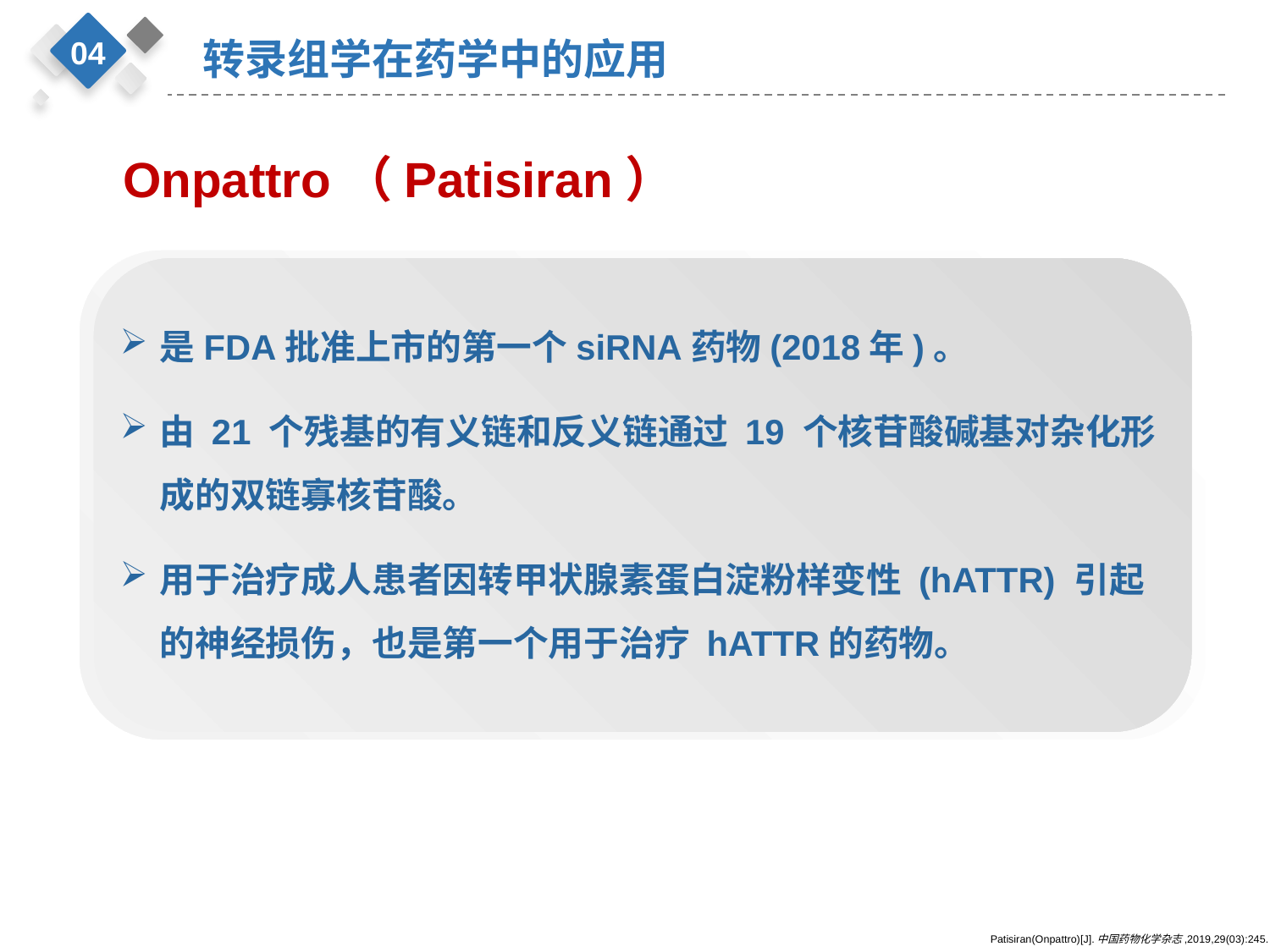

04

转录组学在药学中的应用

  Onpattro（Patisiran）

是FDA批准上市的第一个siRNA药物(2018年)。
由 21 个残基的有义链和反义链通过 19 个核苷酸碱基对杂化形成的双链寡核苷酸。
用于治疗成人患者因转甲状腺素蛋白淀粉样变性 (hATTR) 引起的神经损伤，也是第一个用于治疗 hATTR的药物。
Patisiran(Onpattro)[J].中国药物化学杂志,2019,29(03):245.